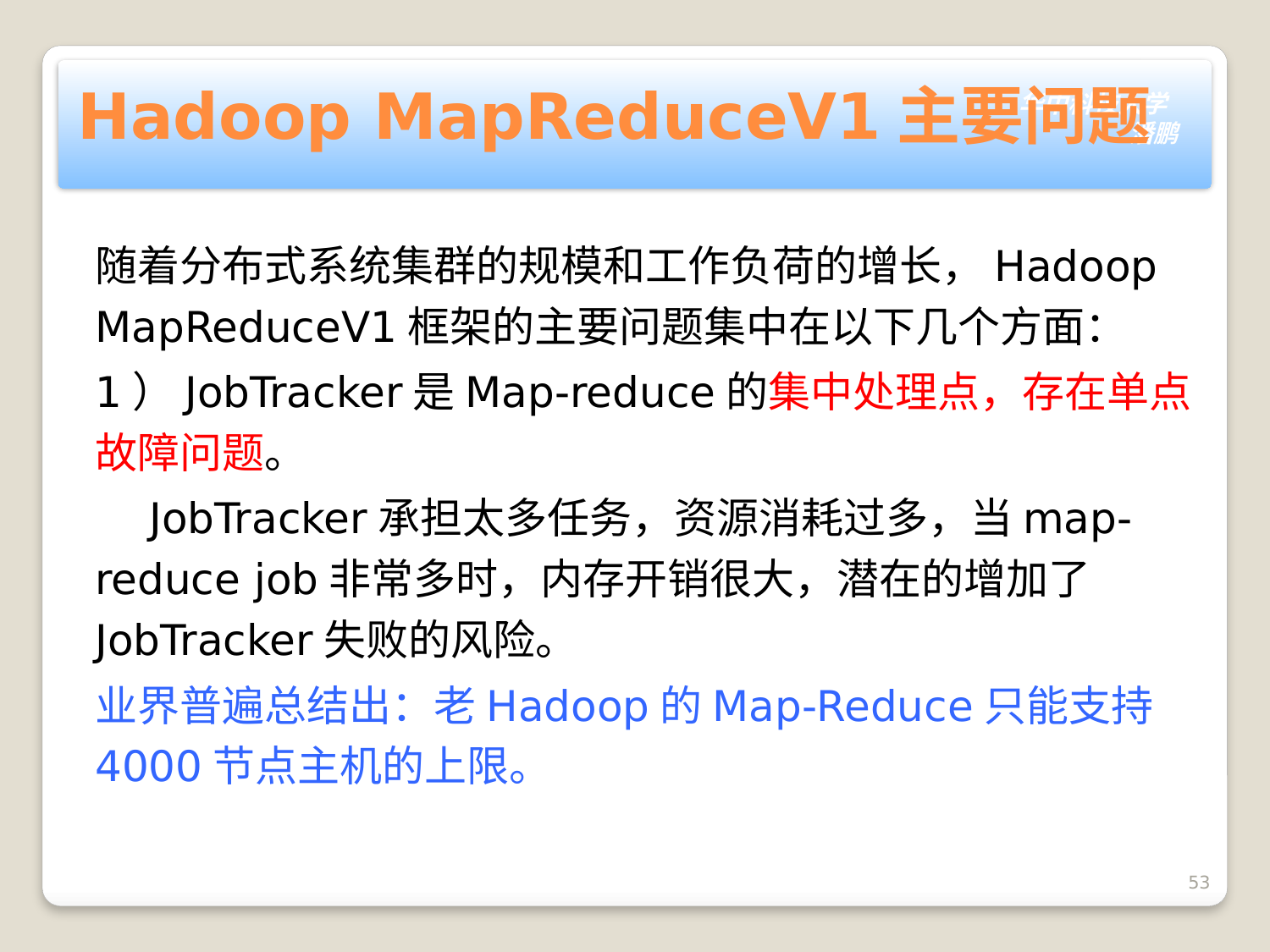

# Hadoop MapReduceV1主要问题
随着分布式系统集群的规模和工作负荷的增长，Hadoop MapReduceV1框架的主要问题集中在以下几个方面：
1）JobTracker是Map-reduce的集中处理点，存在单点故障问题。
    JobTracker承担太多任务，资源消耗过多，当map-reduce job非常多时，内存开销很大，潜在的增加了 JobTracker失败的风险。
业界普遍总结出：老Hadoop的Map-Reduce只能支持 4000节点主机的上限。
53